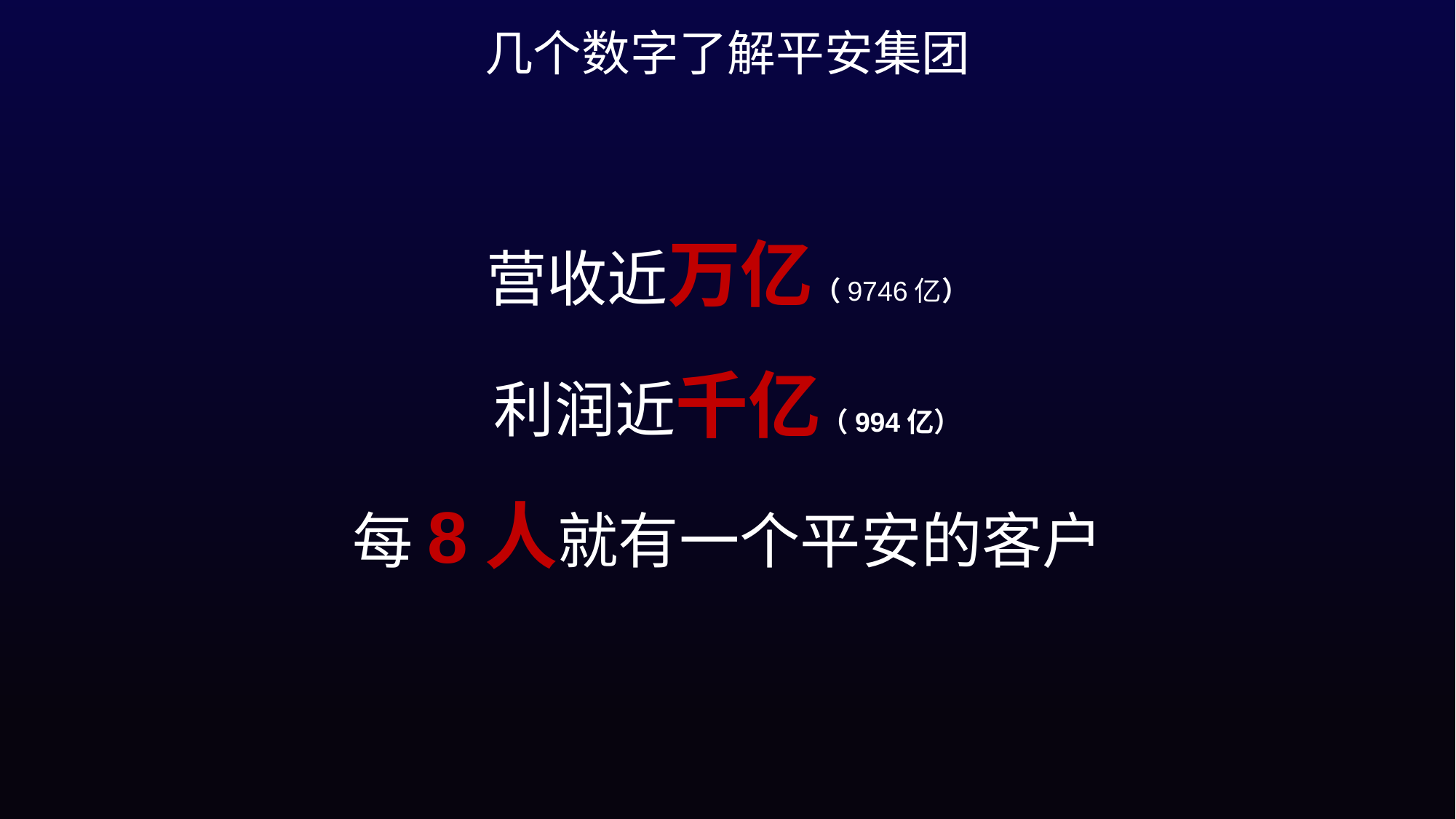

几个数字了解平安集团
营收近万亿（9746亿）
利润近千亿（994亿）
每8人就有一个平安的客户